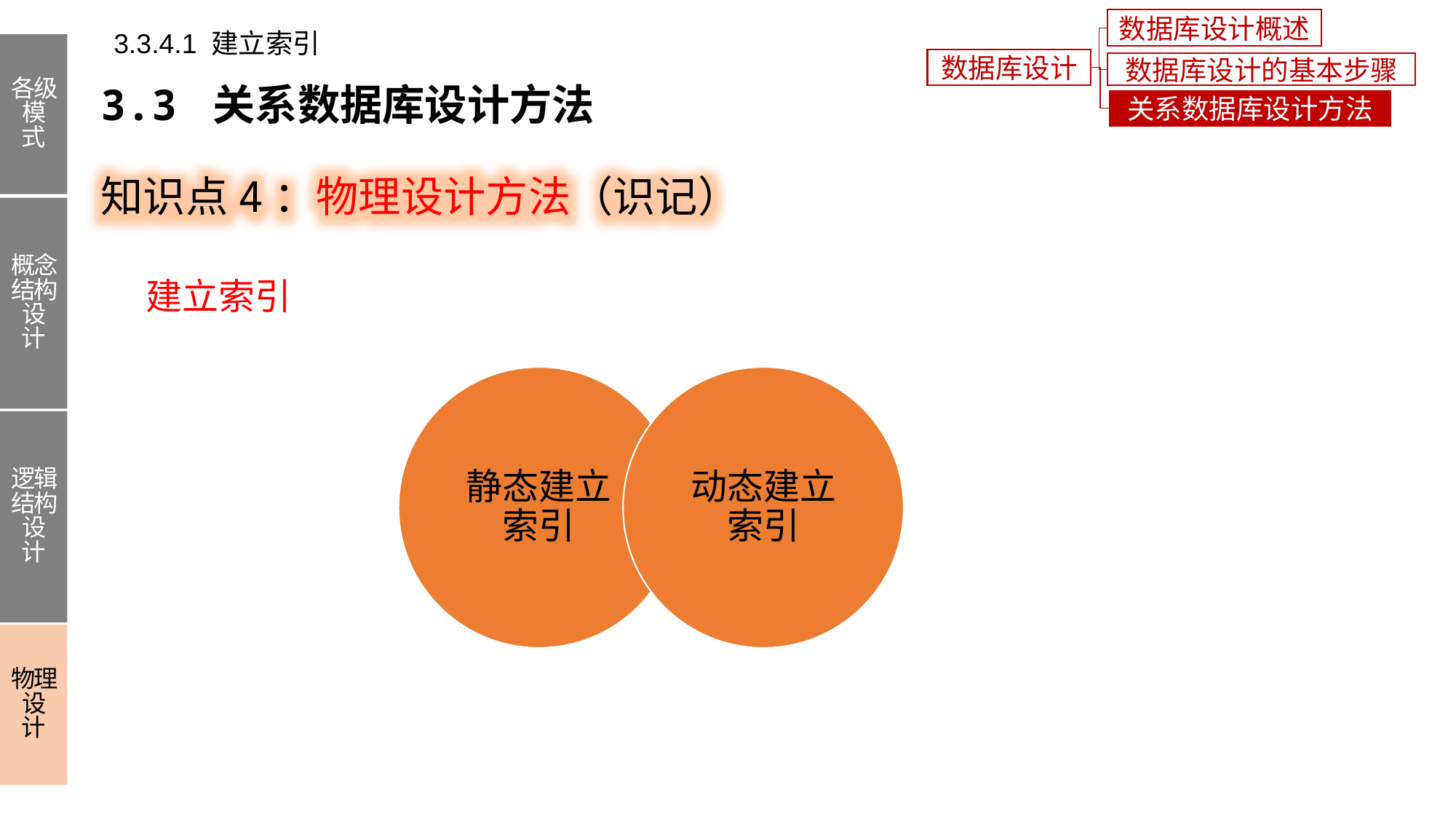

数据库设计概述
3.3.4.1 建立索引
各级模式
概念结构设计
逻辑结构设计
物理设计
数据库设计
数据库设计的基本步骤
3.3 关系数据库设计方法
关系数据库设计方法
知识点4：物理设计方法（识记）
建立索引
静态建立索引
动态建立索引